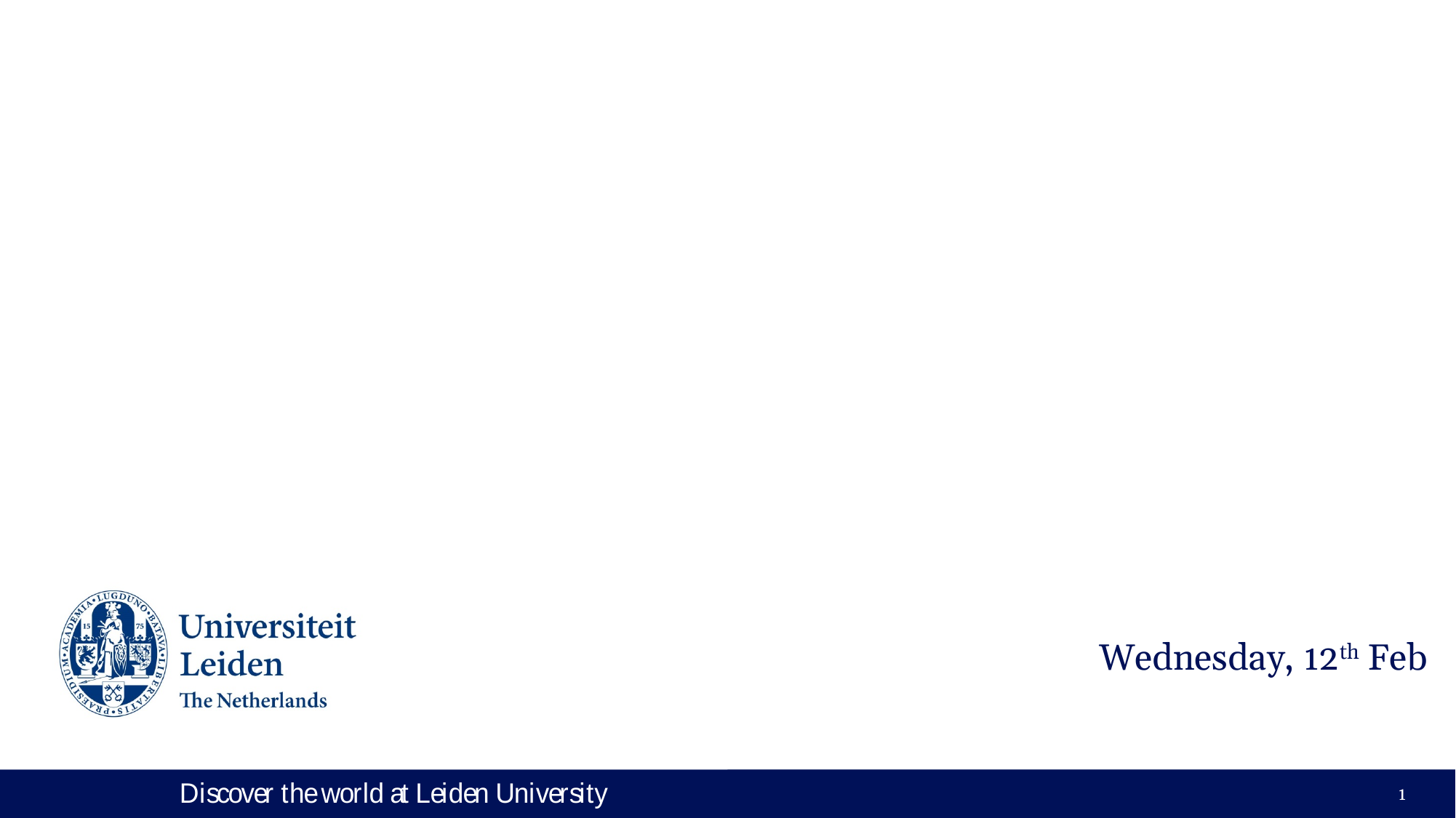

# Master Thesis Meeting
Yufang Wang / 王毓芳 (M.Sc.)
Wednesday, 12th Feb
1